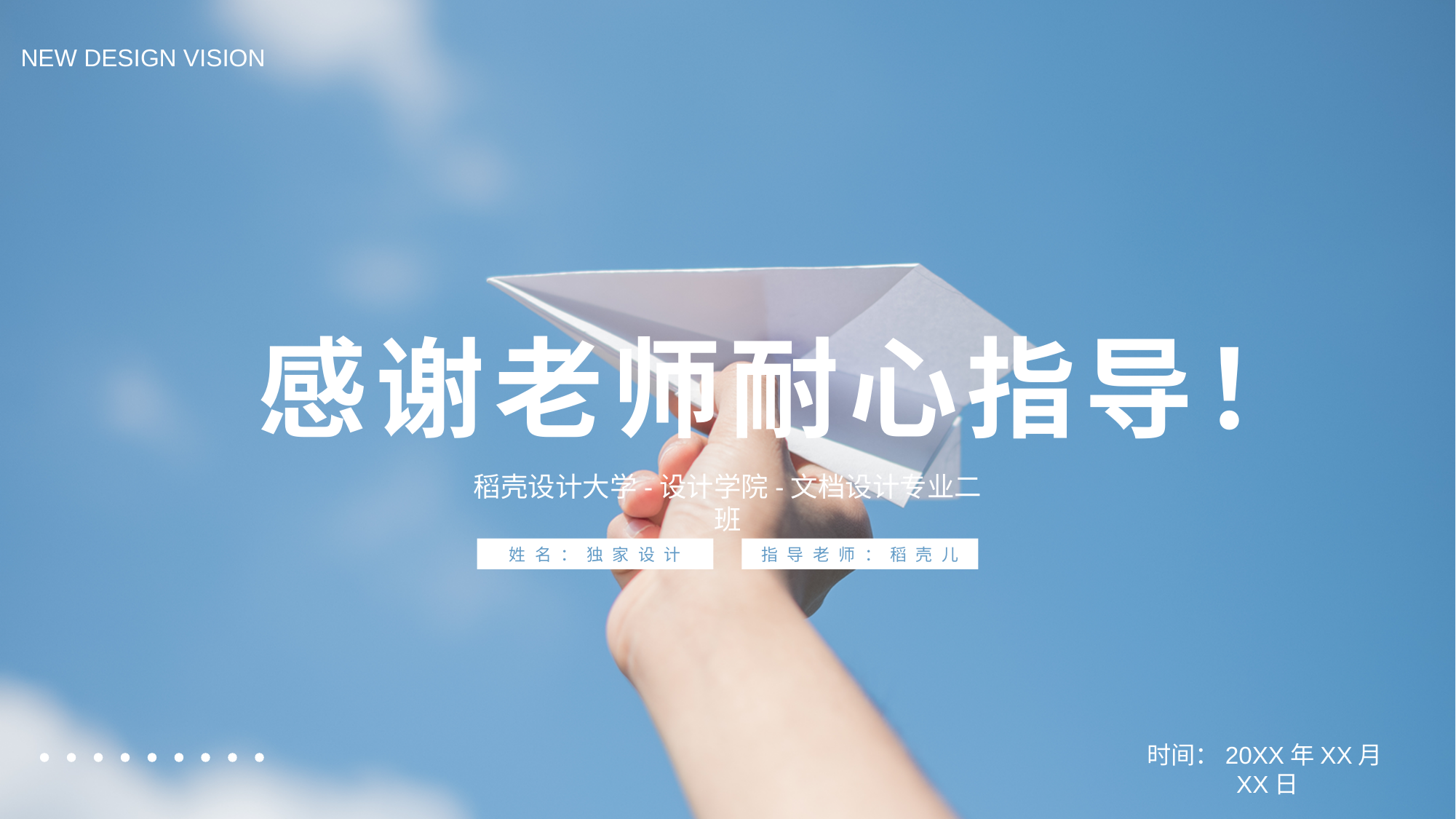

NEW DESIGN VISION
感谢老师耐心指导！
稻壳设计大学-设计学院-文档设计专业二班
姓名：独家设计
指导老师：稻壳儿
时间：20XX年XX月XX日